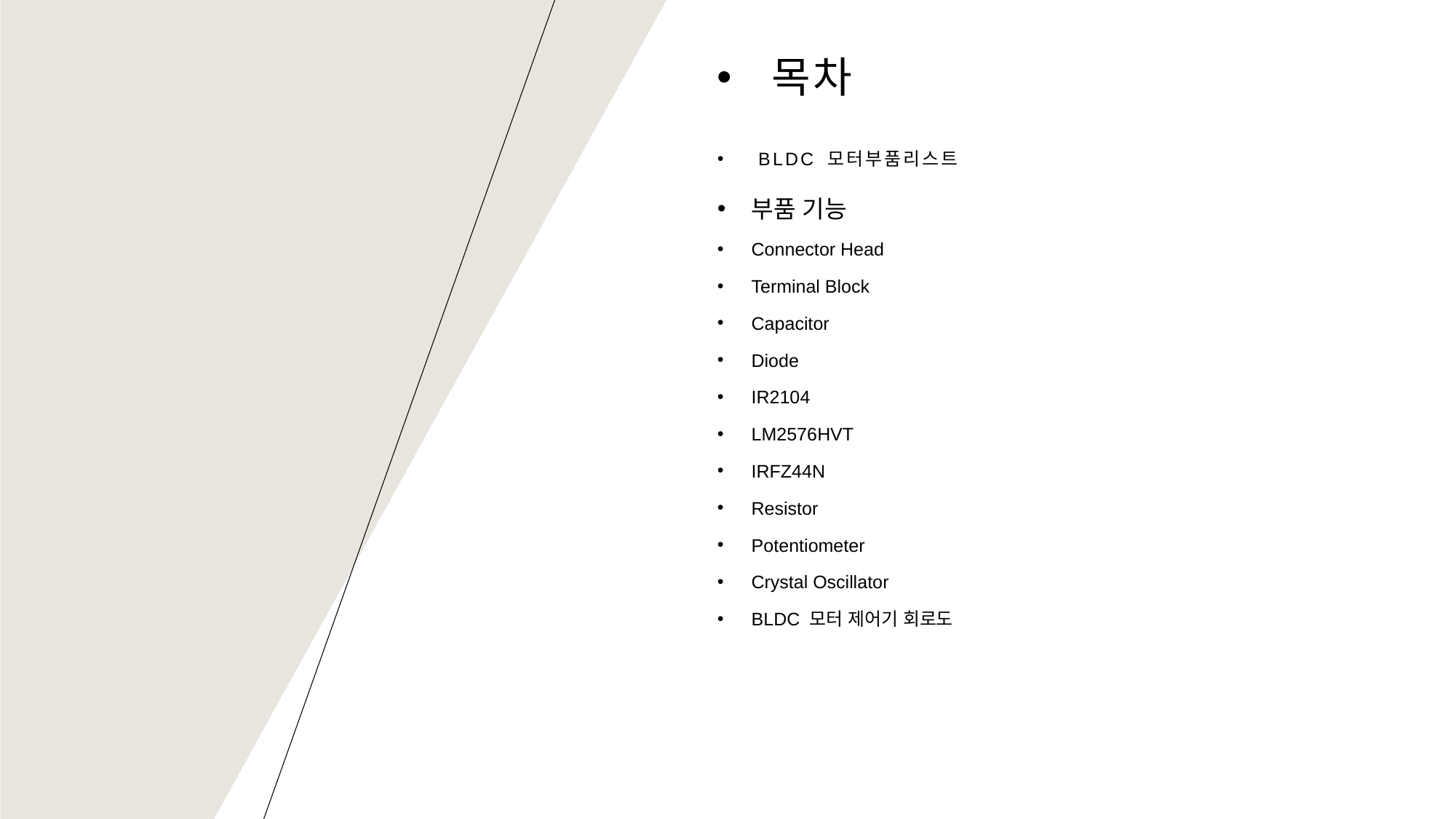

# 목차
BLDC 모터부품리스트

부품 기능
Connector Head
Terminal Block
Capacitor
Diode
IR2104
LM2576HVT
IRFZ44N
Resistor
Potentiometer
Crystal Oscillator
BLDC 모터 제어기 회로도